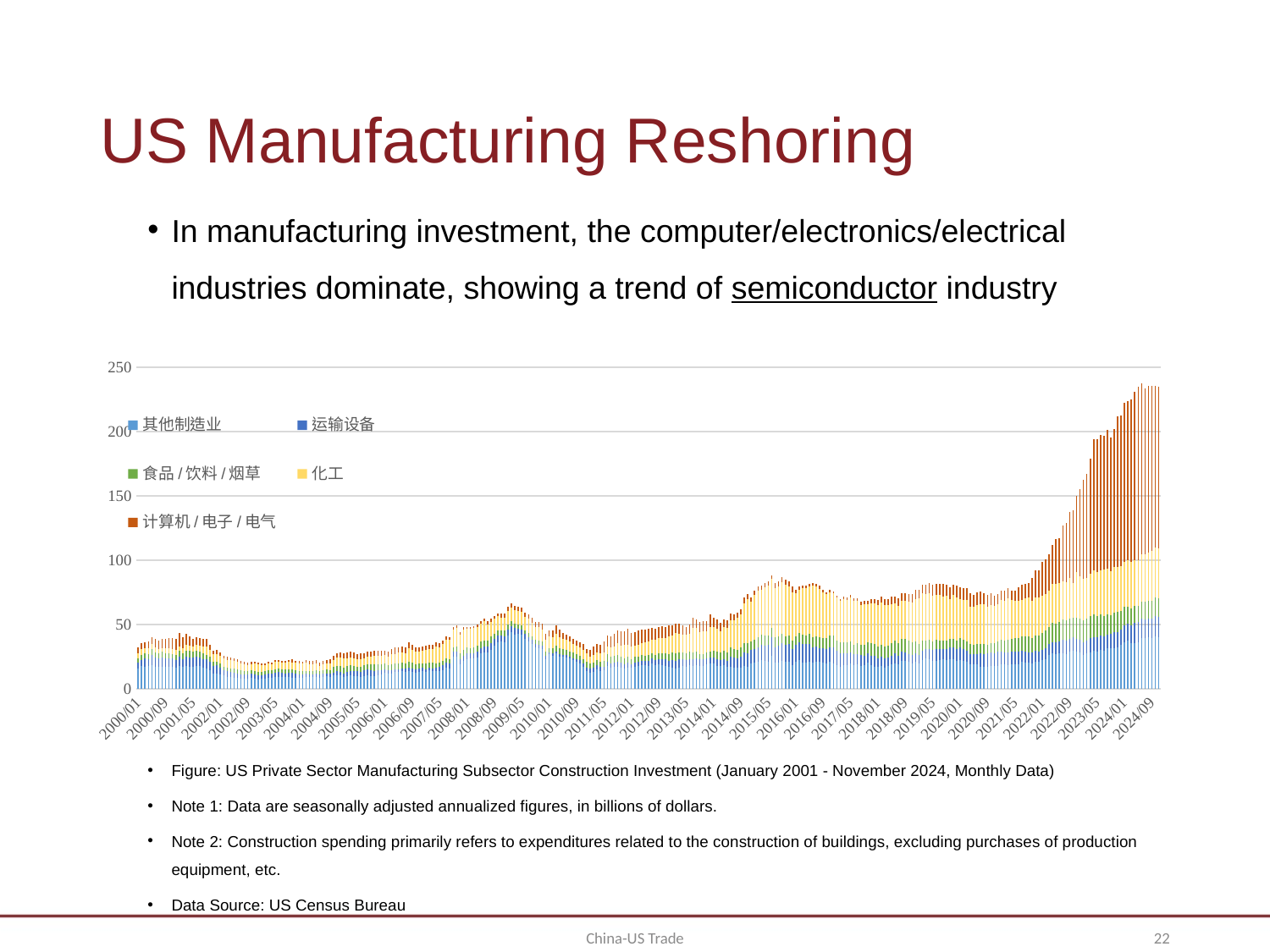

# US Manufacturing Reshoring
In manufacturing investment, the computer/electronics/electrical industries dominate, showing a trend of semiconductor industry reshoring.

### Chart

| Category | 其他制造业 | 运输设备 | 食品/饮料/烟草 | 化工 | 计算机/电子/电气 |
|---|---|---|---|---|---|
| 2000/01 | 15.759000000000002 | 4.466 | 3.442 | 4.082 | 4.7 |
| 2000/02 | 17.526 | 4.736 | 4.105 | 4.72 | 4.655 |
| 2000/03 | 17.139 | 6.391 | 4.164 | 3.982 | 4.757 |
| 2000/04 | 17.609 | 5.678 | 3.819 | 4.221 | 5.226 |
| 2000/05 | 18.365 | 8.084 | 4.267 | 4.047 | 5.216 |
| 2000/06 | 16.887 | 7.156 | 4.306 | 3.845 | 6.255 |
| 2000/07 | 17.274 | 6.166 | 4.086 | 3.383 | 6.386 |
| 2000/08 | 17.237000000000002 | 7.331 | 3.987 | 3.267 | 6.795 |
| 2000/09 | 17.131999999999998 | 6.47 | 4.237 | 3.465 | 7.152 |
| 2000/10 | 16.788999999999998 | 6.82 | 3.832 | 3.832 | 7.884 |
| 2000/11 | 17.145 | 6.436 | 3.532 | 3.551 | 8.436 |
| 2000/12 | 16.555 | 6.077 | 3.912 | 3.344 | 8.582 |
| 2001/01 | 17.779 | 7.027 | 4.427 | 3.758 | 10.233 |
| 2001/02 | 16.758000000000003 | 6.536 | 4.236 | 3.817 | 8.717 |
| 2001/03 | 17.682 | 7.385 | 4.78 | 4.139 | 8.479 |
| 2001/04 | 17.2 | 7.318 | 4.737 | 4.152 | 7.369 |
| 2001/05 | 17.098 | 7.348 | 4.159 | 4.252 | 6.064 |
| 2001/06 | 17.965 | 6.925 | 4.726 | 4.46 | 6.006 |
| 2001/07 | 17.666 | 6.492 | 4.653 | 4.89 | 5.635 |
| 2001/08 | 16.311 | 6.624 | 4.84 | 5.143 | 5.521 |
| 2001/09 | 15.546999999999999 | 7.555 | 3.452 | 6.265 | 5.932 |
| 2001/10 | 14.446000000000002 | 6.852 | 3.369 | 5.653 | 3.68 |
| 2001/11 | 11.779999999999998 | 6.037 | 3.24 | 5.655 | 2.754 |
| 2001/12 | 11.495 | 6.715 | 2.662 | 6.052 | 3.159 |
| 2002/01 | 11.307 | 5.394 | 2.735 | 6.075 | 2.605 |
| 2002/02 | 10.193 | 4.346 | 2.765 | 6.017 | 2.495 |
| 2002/03 | 8.878 | 5.126 | 2.63 | 5.892 | 2.309 |
| 2002/04 | 9.414000000000001 | 3.79 | 2.76 | 6.104 | 2.233 |
| 2002/05 | 8.538 | 4.078 | 2.89 | 5.829 | 2.315 |
| 2002/06 | 8.248 | 3.737 | 3.01 | 6.059 | 1.927 |
| 2002/07 | 8.149000000000001 | 3.197 | 2.983 | 5.654 | 1.885 |
| 2002/08 | 7.7749999999999995 | 3.329 | 2.728 | 5.199 | 1.702 |
| 2002/09 | 7.865000000000001 | 3.31 | 2.472 | 4.895 | 1.486 |
| 2002/10 | 8.191999999999998 | 3.403 | 2.665 | 4.945 | 1.486 |
| 2002/11 | 7.6979999999999995 | 3.192 | 3.182 | 5.357 | 1.375 |
| 2002/12 | 7.218 | 3.082 | 2.938 | 5.568 | 1.408 |
| 2003/01 | 7.757 | 2.875 | 2.72 | 4.843 | 1.403 |
| 2003/02 | 7.875 | 3.274 | 2.765 | 4.597 | 1.243 |
| 2003/03 | 8.518 | 3.236 | 2.729 | 4.991 | 1.249 |
| 2003/04 | 8.218000000000002 | 3.484 | 2.739 | 4.851 | 1.249 |
| 2003/05 | 8.988 | 3.733 | 2.608 | 5.534 | 1.209 |
| 2003/06 | 9.376999999999999 | 3.522 | 2.694 | 5.585 | 1.225 |
| 2003/07 | 8.89 | 3.298 | 2.674 | 5.384 | 1.198 |
| 2003/08 | 8.963000000000001 | 3.152 | 2.68 | 5.527 | 1.195 |
| 2003/09 | 9.081 | 3.523 | 2.701 | 5.578 | 1.434 |
| 2003/10 | 8.754999999999999 | 3.566 | 2.692 | 5.617 | 2.167 |
| 2003/11 | 8.167 | 3.39 | 2.711 | 5.807 | 1.866 |
| 2003/12 | 8.325 | 2.717 | 2.724 | 5.833 | 1.793 |
| 2004/01 | 8.513 | 2.628 | 2.432 | 6.162 | 1.518 |
| 2004/02 | 9.0 | 2.548 | 2.344 | 6.207 | 2.017 |
| 2004/03 | 8.897 | 2.44 | 2.427 | 5.469 | 2.448 |
| 2004/04 | 8.921 | 2.3 | 2.593 | 5.143 | 2.394 |
| 2004/05 | 8.883 | 2.573 | 2.931 | 5.162 | 2.573 |
| 2004/06 | 8.517 | 2.426 | 2.607 | 4.369 | 2.564 |
| 2004/07 | 9.114 | 2.653 | 2.868 | 4.629 | 2.709 |
| 2004/08 | 9.543 | 2.425 | 2.921 | 4.765 | 2.871 |
| 2004/09 | 9.338 | 2.56 | 2.809 | 5.073 | 3.413 |
| 2004/10 | 10.138000000000002 | 2.618 | 4.1 | 5.295 | 3.308 |
| 2004/11 | 10.792000000000002 | 2.831 | 4.334 | 6.216 | 3.352 |
| 2004/12 | 10.568000000000001 | 2.744 | 4.417 | 6.481 | 3.909 |
| 2005/01 | 9.432000000000002 | 2.304 | 4.582 | 7.202 | 4.058 |
| 2005/02 | 10.092 | 2.686 | 4.729 | 6.071 | 4.438 |
| 2005/03 | 10.401 | 3.097 | 4.914 | 6.078 | 4.16 |
| 2005/04 | 10.086 | 3.466 | 4.442 | 5.838 | 4.107 |
| 2005/05 | 9.75 | 3.698 | 3.71 | 5.911 | 3.982 |
| 2005/06 | 9.274 | 3.874 | 3.786 | 6.292 | 4.322 |
| 2005/07 | 10.135000000000002 | 3.996 | 4.134 | 5.36 | 3.964 |
| 2005/08 | 10.715 | 4.076 | 4.543 | 5.888 | 3.802 |
| 2005/09 | 10.065 | 4.087 | 4.692 | 6.395 | 3.809 |
| 2005/10 | 10.052 | 3.79 | 4.928 | 6.598 | 3.926 |
| 2005/11 | 10.716999999999999 | 3.76 | 4.437 | 6.801 | 3.875 |
| 2005/12 | 10.917000000000002 | 3.383 | 4.506 | 6.774 | 4.092 |
| 2006/01 | 12.418 | 2.496 | 4.498 | 6.811 | 3.475 |
| 2006/02 | 11.572000000000001 | 3.064 | 3.634 | 6.715 | 3.915 |
| 2006/03 | 12.037 | 2.462 | 4.611 | 7.791 | 3.95 |
| 2006/04 | 12.971 | 2.143 | 4.537 | 7.124 | 5.087 |
| 2006/05 | 13.126999999999999 | 2.279 | 4.399 | 8.214 | 3.829 |
| 2006/06 | 13.633000000000001 | 2.321 | 4.379 | 7.905 | 4.772 |
| 2006/07 | 13.267999999999999 | 2.346 | 4.307 | 7.845 | 4.326 |
| 2006/08 | 13.877 | 2.508 | 4.59 | 10.612 | 4.294 |
| 2006/09 | 13.07 | 2.594 | 4.687 | 9.847 | 4.014 |
| 2006/10 | 12.62 | 2.302 | 4.413 | 9.272 | 3.711 |
| 2006/11 | 13.181999999999999 | 2.269 | 3.906 | 9.697 | 3.354 |
| 2006/12 | 13.797 | 2.281 | 3.868 | 9.572 | 3.182 |
| 2007/01 | 13.102 | 2.05 | 4.347 | 10.412 | 3.471 |
| 2007/02 | 14.316 | 2.076 | 4.105 | 10.239 | 3.732 |
| 2007/03 | 13.561 | 2.513 | 3.973 | 11.062 | 2.845 |
| 2007/04 | 13.768 | 2.408 | 3.455 | 13.28 | 2.914 |
| 2007/05 | 14.043000000000001 | 3.176 | 3.355 | 11.833 | 2.827 |
| 2007/06 | 14.639999999999999 | 3.389 | 3.62 | 13.284 | 2.593 |
| 2007/07 | 16.332 | 3.938 | 3.433 | 14.635 | 2.589 |
| 2007/08 | 16.044 | 3.754 | 3.367 | 14.982 | 2.167 |
| 2007/09 | 24.889 | 3.784 | 3.483 | 13.634 | 2.237 |
| 2007/10 | 25.218000000000004 | 3.893 | 3.695 | 14.448 | 2.002 |
| 2007/11 | 19.188 | 3.908 | 4.441 | 14.778 | 1.866 |
| 2007/12 | 21.96 | 3.722 | 4.496 | 16.019 | 1.74 |
| 2008/01 | 23.14 | 4.248 | 4.455 | 14.744 | 1.603 |
| 2008/02 | 23.514 | 3.927 | 4.375 | 14.7 | 1.512 |
| 2008/03 | 23.793999999999997 | 3.98 | 4.547 | 14.67 | 1.576 |
| 2008/04 | 24.084 | 4.546 | 5.078 | 14.285 | 1.917 |
| 2008/05 | 27.265 | 4.192 | 5.031 | 14.296 | 1.833 |
| 2008/06 | 28.435000000000002 | 4.492 | 4.755 | 14.568 | 2.039 |
| 2008/07 | 28.022000000000002 | 4.513 | 4.801 | 12.775 | 2.404 |
| 2008/08 | 30.394 | 5.368 | 4.811 | 11.502 | 2.305 |
| 2008/09 | 33.254 | 5.325 | 4.302 | 11.486 | 2.287 |
| 2008/10 | 36.399 | 5.091 | 3.99 | 10.717 | 2.513 |
| 2008/11 | 36.712999999999994 | 4.731 | 4.19 | 9.774 | 2.91 |
| 2008/12 | 35.903000000000006 | 4.748 | 4.835 | 9.993 | 2.907 |
| 2009/01 | 41.243 | 4.955 | 3.757 | 10.642 | 3.272 |
| 2009/02 | 43.995 | 4.818 | 3.516 | 10.959 | 3.194 |
| 2009/03 | 42.151 | 5.027 | 3.419 | 10.562 | 3.125 |
| 2009/04 | 42.603 | 4.291 | 3.099 | 10.527 | 3.23 |
| 2009/05 | 42.022 | 4.127 | 3.411 | 10.266 | 3.393 |
| 2009/06 | 38.452999999999996 | 4.053 | 3.037 | 10.553 | 3.298 |
| 2009/07 | 36.781000000000006 | 3.515 | 3.125 | 10.809 | 3.469 |
| 2009/08 | 35.076 | 2.849 | 2.826 | 10.756 | 3.975 |
| 2009/09 | 31.963 | 2.824 | 3.265 | 9.878 | 4.264 |
| 2009/10 | 31.490999999999996 | 2.538 | 3.499 | 10.281 | 4.212 |
| 2009/11 | 30.932 | 2.385 | 3.429 | 9.477 | 4.678 |
| 2009/12 | 23.093999999999998 | 2.222 | 3.767 | 9.229 | 4.239 |
| 2010/01 | 26.735999999999997 | 1.686 | 3.296 | 8.756 | 4.641 |
| 2010/02 | 25.659 | 1.767 | 3.794 | 8.987 | 5.021 |
| 2010/03 | 27.530000000000005 | 1.647 | 4.161 | 9.365 | 6.342 |
| 2010/04 | 25.074000000000005 | 1.923 | 4.226 | 8.704 | 5.811 |
| 2010/05 | 24.807 | 1.785 | 4.329 | 7.649 | 4.524 |
| 2010/06 | 24.467000000000002 | 1.757 | 4.075 | 7.496 | 4.316 |
| 2010/07 | 23.329000000000004 | 1.817 | 3.799 | 7.548 | 4.159 |
| 2010/08 | 22.116 | 1.62 | 4.233 | 6.751 | 4.223 |
| 2010/09 | 20.819000000000003 | 2.022 | 4.206 | 6.394 | 4.111 |
| 2010/10 | 19.814999999999998 | 2.169 | 3.757 | 6.225 | 4.253 |
| 2010/11 | 16.995 | 2.415 | 3.845 | 7.168 | 4.223 |
| 2010/12 | 13.772 | 2.864 | 4.243 | 6.43 | 3.793 |
| 2011/01 | 12.636999999999999 | 2.917 | 3.889 | 5.78 | 4.764 |
| 2011/02 | 13.312999999999999 | 3.04 | 3.904 | 5.761 | 6.629 |
| 2011/03 | 14.956999999999999 | 3.197 | 4.097 | 5.823 | 6.602 |
| 2011/04 | 13.911 | 3.007 | 4.327 | 6.585 | 6.234 |
| 2011/05 | 14.288 | 2.723 | 4.729 | 6.18 | 8.879 |
| 2011/06 | 17.772 | 3.058 | 5.927 | 6.05 | 8.821 |
| 2011/07 | 16.183 | 3.357 | 5.62 | 6.908 | 8.743 |
| 2011/08 | 16.794 | 3.404 | 5.373 | 7.322 | 10.009 |
| 2011/09 | 17.229 | 3.696 | 5.44 | 8.862 | 9.879 |
| 2011/10 | 16.222 | 4.091 | 4.902 | 8.547 | 10.876 |
| 2011/11 | 16.025 | 3.042 | 4.315 | 10.74 | 10.712 |
| 2011/12 | 16.7 | 3.511 | 4.697 | 8.967 | 12.606 |
| 2012/01 | 16.514 | 2.473 | 4.289 | 9.661 | 10.731 |
| 2012/02 | 17.343999999999998 | 3.175 | 4.103 | 8.558 | 10.785 |
| 2012/03 | 17.532 | 3.189 | 4.01 | 9.215 | 11.186 |
| 2012/04 | 18.366000000000003 | 3.28 | 4.453 | 9.46 | 10.586 |
| 2012/05 | 18.044 | 3.662 | 4.155 | 10.347 | 9.803 |
| 2012/06 | 17.834999999999997 | 4.13 | 4.123 | 10.799 | 9.609 |
| 2012/07 | 19.443 | 4.022 | 4.013 | 10.32 | 9.517 |
| 2012/08 | 18.038999999999998 | 4.284 | 4.105 | 11.753 | 8.609 |
| 2012/09 | 19.105999999999998 | 4.031 | 4.269 | 11.797 | 8.733 |
| 2012/10 | 18.566000000000003 | 4.288 | 4.926 | 11.934 | 8.791 |
| 2012/11 | 17.902 | 4.931 | 4.877 | 11.995 | 8.508 |
| 2012/12 | 17.287000000000003 | 4.677 | 5.111 | 13.449 | 8.581 |
| 2013/01 | 16.642 | 5.688 | 5.628 | 13.502 | 7.775 |
| 2013/02 | 16.006999999999998 | 5.734 | 5.647 | 15.708 | 7.456 |
| 2013/03 | 16.121 | 6.777 | 5.493 | 14.595 | 7.414 |
| 2013/04 | 17.45 | 5.362 | 5.538 | 13.72 | 7.496 |
| 2013/05 | 17.127 | 5.279 | 5.195 | 14.758 | 5.651 |
| 2013/06 | 18.151 | 5.072 | 5.703 | 13.871 | 6.836 |
| 2013/07 | 17.521 | 5.667 | 5.283 | 18.715 | 8.008 |
| 2013/08 | 18.214 | 5.225 | 5.736 | 17.898 | 7.077 |
| 2013/09 | 17.809 | 4.878 | 3.998 | 17.223 | 7.762 |
| 2013/10 | 17.814 | 4.862 | 4.427 | 17.378 | 7.751 |
| 2013/11 | 19.064999999999998 | 4.78 | 4.393 | 16.507 | 7.78 |
| 2013/12 | 19.537999999999997 | 4.813 | 4.835 | 18.675 | 10.117 |
| 2014/01 | 19.399 | 4.817 | 5.597 | 17.961 | 7.652 |
| 2014/02 | 17.634999999999998 | 5.215 | 5.988 | 17.675 | 7.227 |
| 2014/03 | 17.888 | 4.63 | 5.907 | 16.142 | 6.605 |
| 2014/04 | 18.64 | 4.259 | 6.482 | 18.445 | 6.042 |
| 2014/05 | 17.371 | 4.178 | 6.368 | 19.302 | 5.939 |
| 2014/06 | 17.362000000000002 | 7.534 | 7.007 | 21.345 | 5.282 |
| 2014/07 | 16.720000000000002 | 7.336 | 6.866 | 22.262 | 4.481 |
| 2014/08 | 16.375 | 7.413 | 6.461 | 24.644 | 4.159 |
| 2014/09 | 16.582 | 8.634 | 6.627 | 25.713 | 4.079 |
| 2014/10 | 17.426 | 11.01 | 6.979 | 31.199 | 4.154 |
| 2014/11 | 17.238000000000003 | 10.197 | 7.875 | 34.474 | 3.518 |
| 2014/12 | 19.546999999999997 | 10.61 | 6.934 | 30.823 | 3.205 |
| 2015/01 | 20.11 | 10.474 | 7.561 | 34.85 | 3.234 |
| 2015/02 | 21.276 | 10.686 | 8.417 | 36.111 | 3.204 |
| 2015/03 | 22.432 | 11.768 | 7.583 | 35.01 | 3.33 |
| 2015/04 | 21.361 | 12.444 | 7.395 | 37.914 | 3.134 |
| 2015/05 | 21.262000000000004 | 12.825 | 7.307 | 38.841 | 3.403 |
| 2015/06 | 25.371000000000002 | 14.699 | 7.102 | 38.314 | 2.46 |
| 2015/07 | 20.134 | 12.228 | 7.49 | 38.238 | 4.206 |
| 2015/08 | 20.41 | 13.297 | 6.958 | 39.127 | 3.836 |
| 2015/09 | 21.826999999999998 | 13.87 | 7.167 | 40.142 | 3.533 |
| 2015/10 | 20.787999999999997 | 13.123 | 6.833 | 40.063 | 3.75 |
| 2015/11 | 21.104 | 13.595 | 6.596 | 38.294 | 3.88 |
| 2015/12 | 18.612 | 12.404 | 6.455 | 37.712 | 4.062 |
| 2016/01 | 20.718999999999998 | 13.538 | 6.493 | 33.75 | 2.611 |
| 2016/02 | 22.369000000000003 | 14.074 | 7.231 | 32.972 | 2.535 |
| 2016/03 | 20.293000000000003 | 14.291 | 7.463 | 36.206 | 1.872 |
| 2016/04 | 20.525000000000002 | 14.189 | 6.897 | 36.498 | 1.88 |
| 2016/05 | 21.076999999999998 | 13.919 | 7.773 | 36.626 | 1.966 |
| 2016/06 | 20.619999999999997 | 11.828 | 7.471 | 40.13 | 2.132 |
| 2016/07 | 21.283 | 11.611 | 7.771 | 39.142 | 1.924 |
| 2016/08 | 21.084 | 10.576 | 8.285 | 37.906 | 2.031 |
| 2016/09 | 20.578 | 11.161 | 7.984 | 35.435 | 1.967 |
| 2016/10 | 19.583000000000002 | 11.35 | 8.22 | 34.172 | 1.641 |
| 2016/11 | 20.788999999999994 | 11.182 | 9.646 | 33.328 | 1.813 |
| 2016/12 | 19.791999999999998 | 12.595 | 8.756 | 32.857 | 1.736 |
| 2017/01 | 18.331 | 11.007 | 8.342 | 33.031 | 1.583 |
| 2017/02 | 16.815 | 10.89 | 8.215 | 32.215 | 1.266 |
| 2017/03 | 18.046 | 9.824 | 8.551 | 33.439 | 1.537 |
| 2017/04 | 18.324 | 9.514 | 8.296 | 32.91 | 1.765 |
| 2017/05 | 19.401 | 9.038 | 8.5 | 34.283 | 1.908 |
| 2017/06 | 18.543999999999997 | 8.09 | 7.561 | 34.216 | 1.845 |
| 2017/07 | 18.969 | 8.184 | 8.092 | 32.927 | 1.941 |
| 2017/08 | 17.739 | 8.383 | 8.102 | 30.937 | 2.416 |
| 2017/09 | 18.116 | 7.579 | 8.7 | 31.323 | 2.479 |
| 2017/10 | 20.036 | 7.694 | 8.429 | 29.806 | 2.685 |
| 2017/11 | 18.364 | 7.564 | 9.323 | 31.203 | 2.916 |
| 2017/12 | 17.135999999999996 | 8.542 | 9.251 | 31.627 | 3.105 |
| 2018/01 | 17.043 | 6.739 | 8.88 | 32.259 | 3.821 |
| 2018/02 | 17.865 | 7.141 | 9.074 | 32.857 | 4.402 |
| 2018/03 | 16.547 | 7.129 | 9.38 | 32.181 | 4.371 |
| 2018/04 | 17.445999999999998 | 6.863 | 9.338 | 31.461 | 4.511 |
| 2018/05 | 19.052 | 6.557 | 9.641 | 30.208 | 6.034 |
| 2018/06 | 19.439 | 8.293 | 9.783 | 28.6 | 5.289 |
| 2018/07 | 19.191 | 6.533 | 9.844 | 29.071 | 5.47 |
| 2018/08 | 21.493 | 7.383 | 10.001 | 29.53 | 6.019 |
| 2018/09 | 21.735999999999997 | 6.767 | 9.924 | 29.617 | 6.245 |
| 2018/10 | 21.014999999999997 | 5.663 | 10.454 | 30.308 | 6.072 |
| 2018/11 | 19.981 | 6.1 | 9.729 | 31.089 | 6.464 |
| 2018/12 | 21.301000000000002 | 6.061 | 9.638 | 32.827 | 6.771 |
| 2019/01 | 19.997 | 6.234 | 8.407 | 35.811 | 6.506 |
| 2019/02 | 22.581000000000003 | 6.967 | 8.18 | 36.224 | 6.775 |
| 2019/03 | 23.582 | 6.982 | 6.948 | 36.102 | 7.464 |
| 2019/04 | 22.803000000000004 | 7.819 | 7.199 | 36.248 | 8.171 |
| 2019/05 | 21.445999999999998 | 8.506 | 7.167 | 35.435 | 8.186 |
| 2019/06 | 21.528 | 9.023 | 7.301 | 34.976 | 8.56 |
| 2019/07 | 22.532 | 8.156 | 6.899 | 35.453 | 8.693 |
| 2019/08 | 23.176 | 7.845 | 6.321 | 34.509 | 9.462 |
| 2019/09 | 22.241999999999997 | 8.4 | 6.651 | 34.689 | 8.916 |
| 2019/10 | 22.972 | 9.071 | 6.706 | 30.596 | 9.253 |
| 2019/11 | 22.948999999999998 | 9.231 | 6.617 | 33.865 | 8.248 |
| 2019/12 | 21.550999999999995 | 9.609 | 6.506 | 33.242 | 9.103 |
| 2020/01 | 22.298000000000002 | 10.082 | 7.146 | 30.032 | 9.369 |
| 2020/02 | 21.673000000000002 | 9.211 | 7.126 | 31.211 | 9.03 |
| 2020/03 | 20.945999999999998 | 8.894 | 7.273 | 31.581 | 9.773 |
| 2020/04 | 18.793 | 8.31 | 7.575 | 29.327 | 9.937 |
| 2020/05 | 18.712 | 8.221 | 7.433 | 29.514 | 9.037 |
| 2020/06 | 18.813000000000002 | 8.298 | 7.94 | 29.977 | 9.953 |
| 2020/07 | 17.368 | 10.106 | 7.624 | 30.561 | 9.972 |
| 2020/08 | 16.912000000000003 | 10.337 | 7.724 | 31.02 | 8.499 |
| 2020/09 | 17.186 | 10.562 | 6.549 | 29.377 | 9.114 |
| 2020/10 | 17.736000000000004 | 10.25 | 7.357 | 29.828 | 9.281 |
| 2020/11 | 17.605 | 9.944 | 7.67 | 29.046 | 8.344 |
| 2020/12 | 17.662999999999997 | 11.199 | 7.93 | 28.954 | 7.892 |
| 2021/01 | 18.87 | 10.091 | 9.086 | 30.851 | 7.192 |
| 2021/02 | 18.762999999999998 | 9.298 | 9.311 | 30.987 | 7.738 |
| 2021/03 | 18.620000000000005 | 9.377 | 9.833 | 32.45 | 8.169 |
| 2021/04 | 19.203 | 9.657 | 10.002 | 29.844 | 7.653 |
| 2021/05 | 19.118000000000002 | 9.726 | 10.305 | 29.499 | 7.859 |
| 2021/06 | 19.338 | 9.273 | 10.52 | 28.868 | 10.982 |
| 2021/07 | 20.672 | 8.813 | 11.08 | 28.522 | 11.649 |
| 2021/08 | 20.344000000000005 | 8.405 | 12.127 | 29.277 | 11.146 |
| 2021/09 | 20.217 | 8.221 | 12.146 | 30.419 | 11.17 |
| 2021/10 | 19.806 | 8.077 | 11.811 | 28.937 | 17.195 |
| 2021/11 | 21.107999999999997 | 8.212 | 12.012 | 29.928 | 20.973 |
| 2021/12 | 20.963 | 7.612 | 13.003 | 29.41 | 21.352 |
| 2022/01 | 22.452999999999996 | 7.672 | 13.092 | 28.833 | 26.334 |
| 2022/02 | 23.203000000000003 | 8.065 | 13.752 | 28.448 | 27.304 |
| 2022/03 | 26.104 | 9.031 | 12.929 | 28.367 | 27.834 |
| 2022/04 | 27.402000000000005 | 8.924 | 14.836 | 30.422 | 29.965 |
| 2022/05 | 26.885 | 8.986 | 14.514 | 31.09 | 34.837 |
| 2022/06 | 27.558999999999997 | 9.362 | 14.791 | 30.67 | 34.369 |
| 2022/07 | 27.604000000000003 | 10.673 | 15.576 | 29.732 | 43.452 |
| 2022/08 | 27.046999999999997 | 10.452 | 15.941 | 29.459 | 46.19 |
| 2022/09 | 28.590999999999998 | 10.232 | 15.512 | 31.457 | 51.785 |
| 2022/10 | 29.612 | 10.134 | 15.704 | 26.432 | 56.998 |
| 2022/11 | 28.613999999999997 | 10.08 | 16.188 | 35.523 | 59.348 |
| 2022/12 | 28.146999999999995 | 9.624 | 16.454 | 33.407 | 67.565 |
| 2023/01 | 26.543999999999997 | 9.728 | 16.699 | 32.56 | 77.173 |
| 2023/02 | 27.661 | 9.934 | 16.926 | 31.918 | 80.87 |
| 2023/03 | 28.045 | 11.419 | 17.155 | 32.905 | 89.107 |
| 2023/04 | 29.266000000000002 | 11.103 | 17.223 | 34.28 | 102.255 |
| 2023/05 | 29.195999999999998 | 10.903 | 16.732 | 33.82 | 103.472 |
| 2023/06 | 30.192999999999998 | 11.253 | 16.184 | 34.336 | 105.175 |
| 2023/07 | 29.574 | 10.994 | 16.157 | 35.84 | 103.792 |
| 2023/08 | 31.348 | 10.873 | 15.847 | 34.982 | 107.845 |
| 2023/09 | 31.478 | 11.358 | 14.421 | 33.929 | 103.755 |
| 2023/10 | 31.572 | 12.151 | 15.491 | 35.465 | 107.404 |
| 2023/11 | 31.934000000000005 | 12.222 | 15.55 | 34.831 | 117.004 |
| 2023/12 | 34.106 | 11.946 | 14.466 | 34.531 | 117.431 |
| 2024/01 | 36.335 | 13.17 | 13.952 | 35.271 | 123.73 |
| 2024/02 | 37.163 | 13.092 | 13.722 | 35.743 | 124.045 |
| 2024/03 | 35.163999999999994 | 13.958 | 13.297 | 36.244 | 126.174 |
| 2024/04 | 35.55199999999999 | 15.541 | 13.22 | 35.425 | 131.084 |
| 2024/05 | 36.294999999999995 | 15.339 | 12.52 | 35.966 | 134.85 |
| 2024/06 | 39.19299999999999 | 15.41 | 13.202 | 36.813 | 132.999 |
| 2024/07 | 39.14 | 14.857 | 13.868 | 36.428 | 128.99 |
| 2024/08 | 39.815 | 14.908 | 13.41 | 37.845 | 129.31 |
| 2024/09 | 39.651 | 15.134 | 13.712 | 38.692 | 128.52 |
| 2024/10 | 40.991 | 15.433 | 14.516 | 38.83 | 125.461 |
| 2024/11 | 40.248000000000005 | 15.285 | 14.935 | 38.844 | 125.605 |
Figure: US Private Sector Manufacturing Subsector Construction Investment (January 2001 - November 2024, Monthly Data)
Note 1: Data are seasonally adjusted annualized figures, in billions of dollars.
Note 2: Construction spending primarily refers to expenditures related to the construction of buildings, excluding purchases of production equipment, etc.
Data Source: US Census Bureau
22
China-US Trade